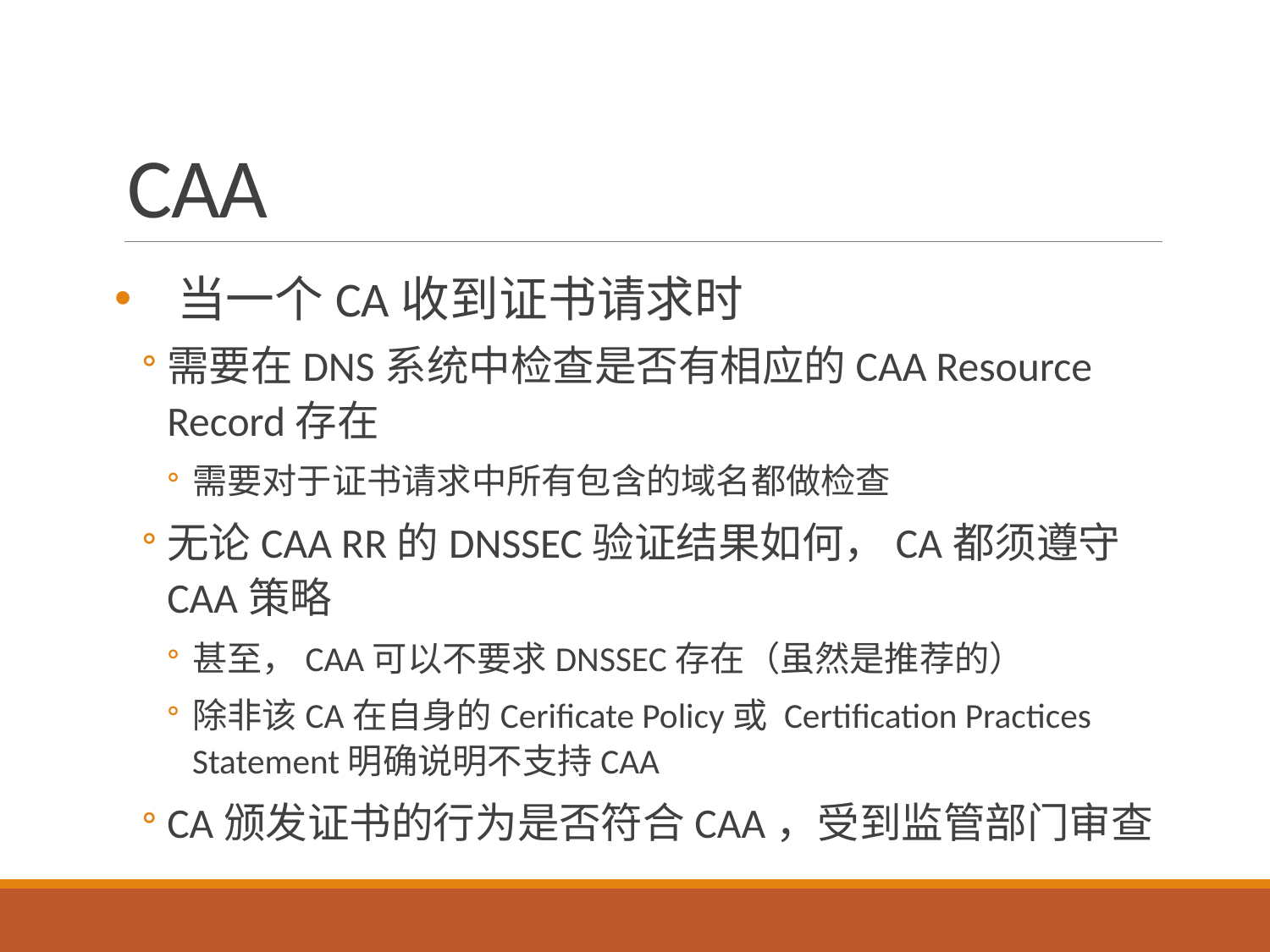

# CAA
当一个CA收到证书请求时
需要在DNS系统中检查是否有相应的CAA Resource Record存在
需要对于证书请求中所有包含的域名都做检查
无论CAA RR的DNSSEC验证结果如何，CA都须遵守CAA策略
甚至，CAA可以不要求DNSSEC存在（虽然是推荐的）
除非该CA在自身的Cerificate Policy或 Certification Practices  Statement明确说明不支持CAA
CA颁发证书的行为是否符合CAA，受到监管部门审查